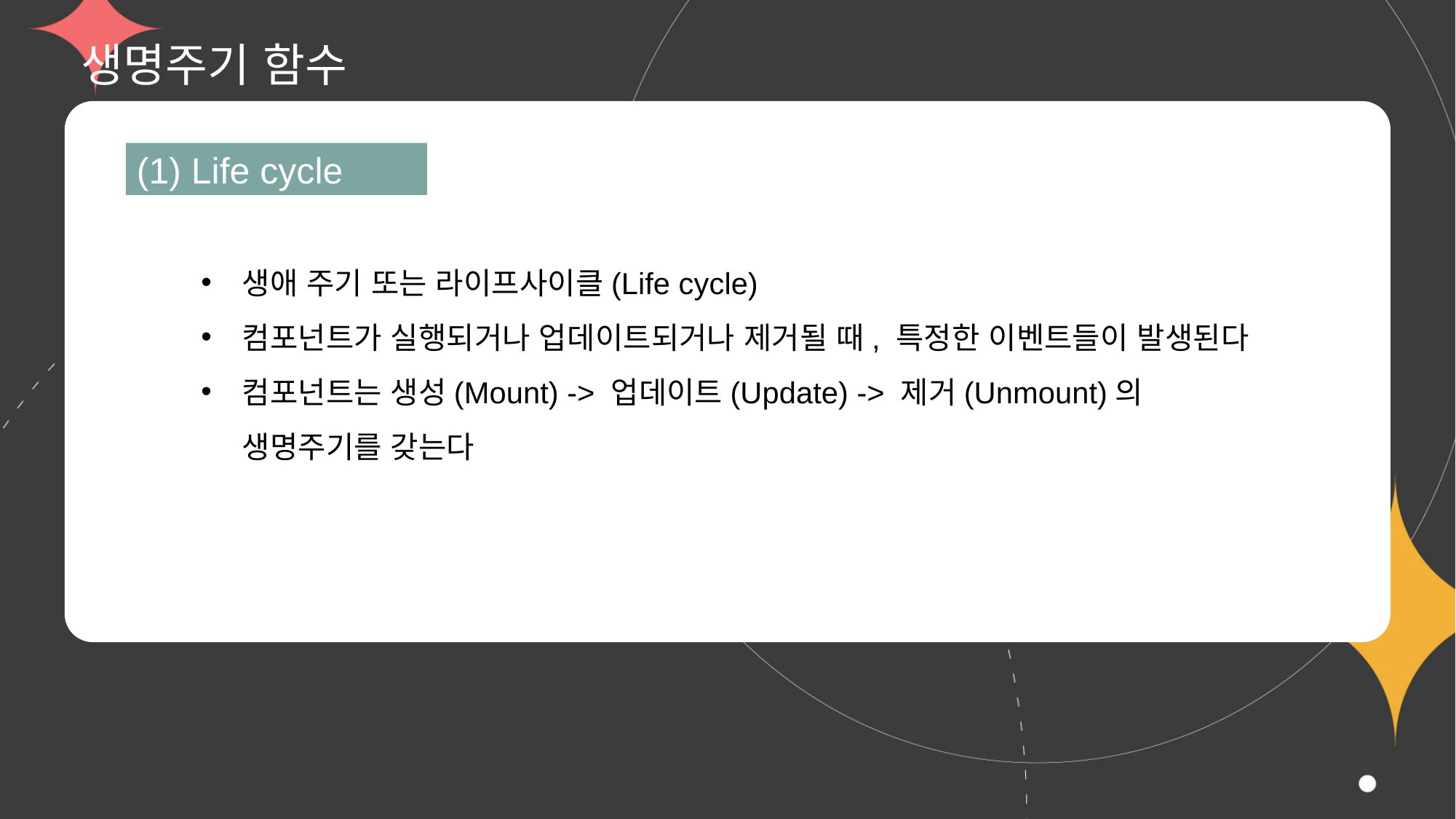

# 생명주기 함수
(1) Life cycle
생애 주기 또는 라이프사이클(Life cycle)
컴포넌트가 실행되거나 업데이트되거나 제거될 때, 특정한 이벤트들이 발생된다
컴포넌트는 생성(Mount) -> 업데이트(Update) -> 제거(Unmount)의 생명주기를 갖는다